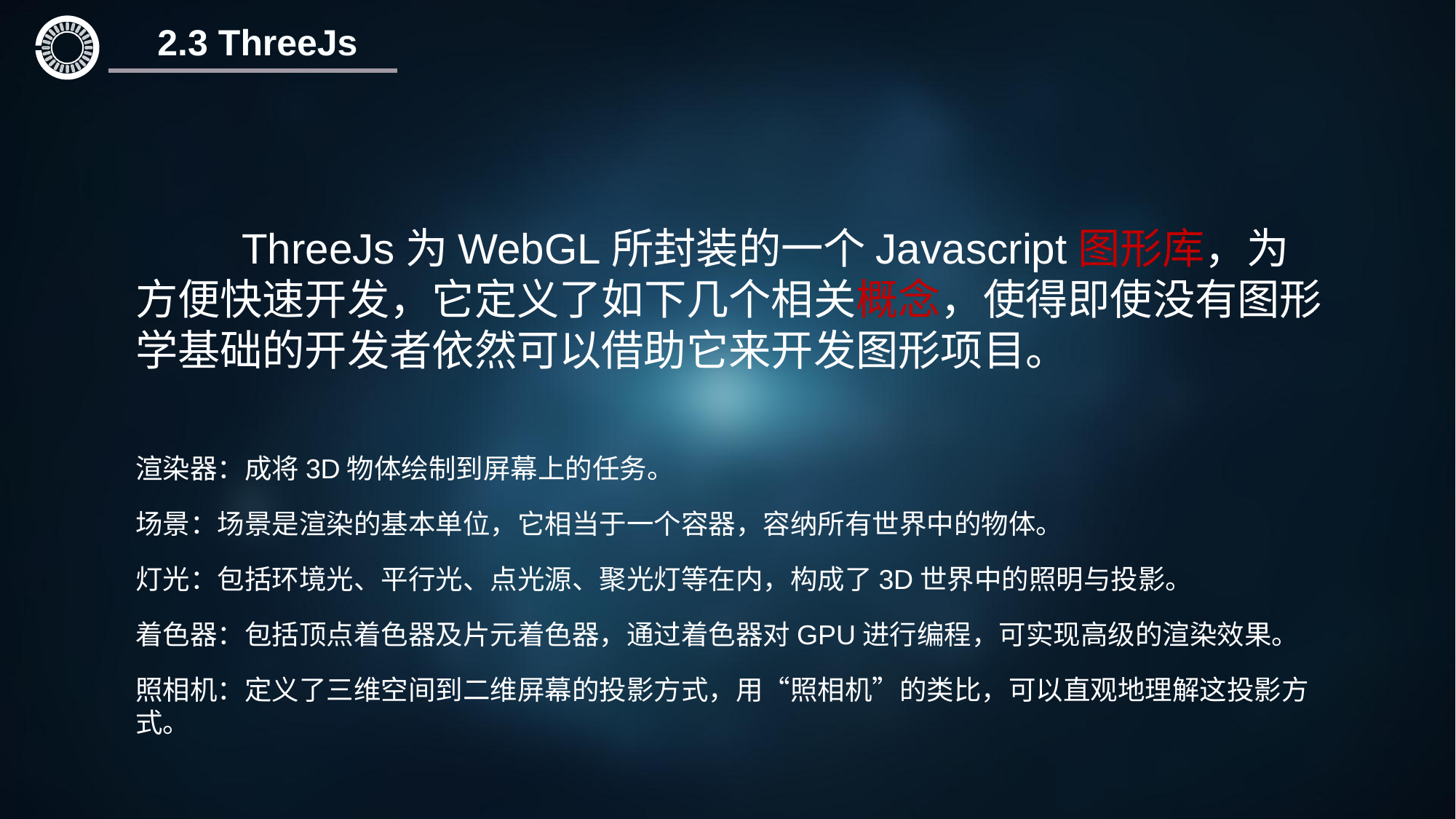

2.3 ThreeJs
         ThreeJs为WebGL所封装的一个Javascript图形库，为方便快速开发，它定义了如下几个相关概念，使得即使没有图形学基础的开发者依然可以借助它来开发图形项目。
渲染器：成将3D物体绘制到屏幕上的任务。
场景：场景是渲染的基本单位，它相当于一个容器，容纳所有世界中的物体。
灯光：包括环境光、平行光、点光源、聚光灯等在内，构成了3D世界中的照明与投影。
着色器：包括顶点着色器及片元着色器，通过着色器对GPU进行编程，可实现高级的渲染效果。
照相机：定义了三维空间到二维屏幕的投影方式，用“照相机”的类比，可以直观地理解这投影方式。